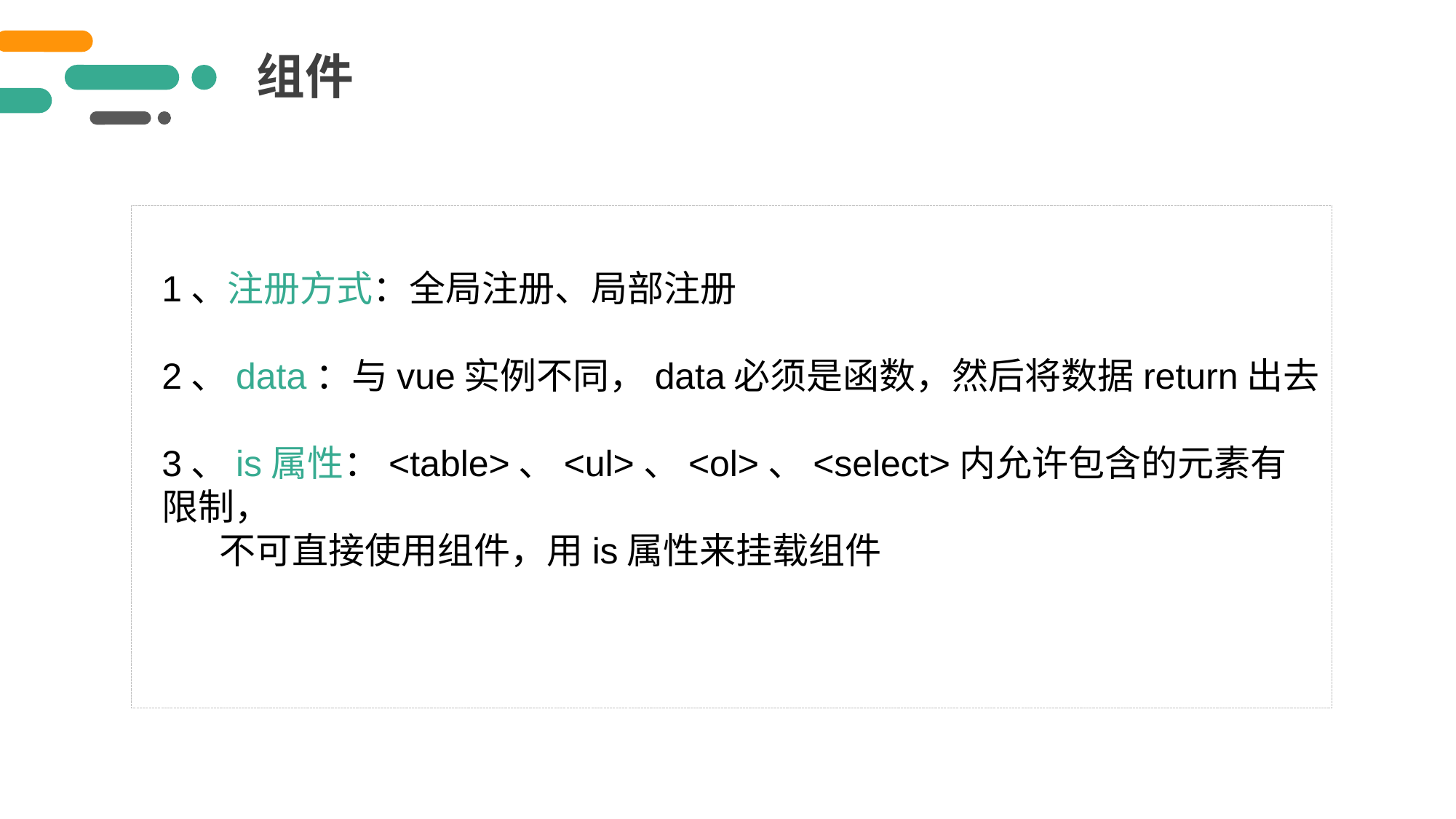

组件

1、注册方式：全局注册、局部注册

2、data：与vue实例不同，data必须是函数，然后将数据return出去

3、is属性：<table>、<ul>、<ol>、<select>内允许包含的元素有限制，
      不可直接使用组件，用is属性来挂载组件